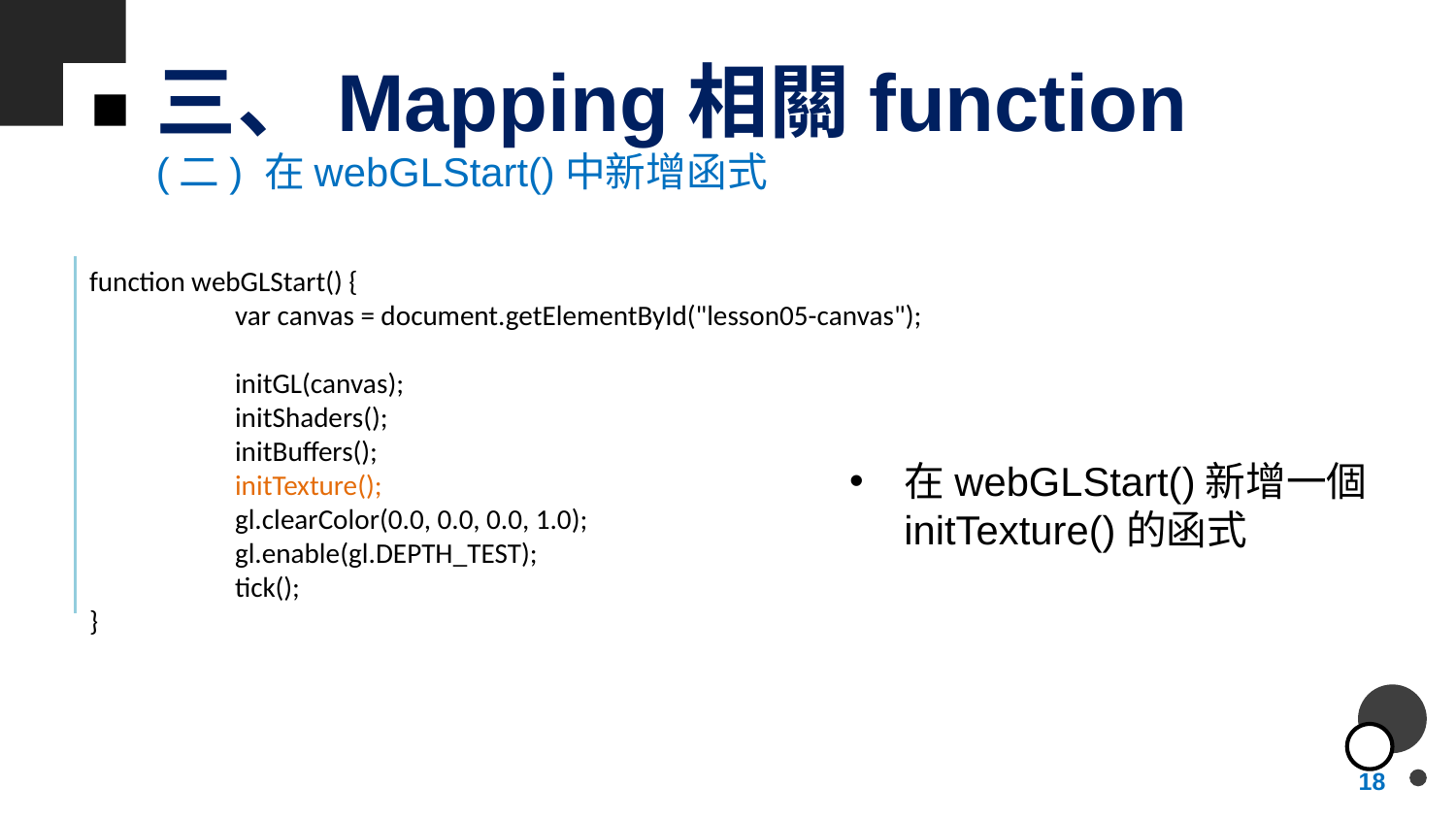

# 三、Mapping相關function
(二) 在webGLStart()中新增函式
function webGLStart() {
	var canvas = document.getElementById("lesson05-canvas");
	initGL(canvas);
	initShaders();
	initBuffers();
	initTexture();
	gl.clearColor(0.0, 0.0, 0.0, 1.0);
	gl.enable(gl.DEPTH_TEST);
	tick();
}
在webGLStart()新增一個initTexture()的函式

18